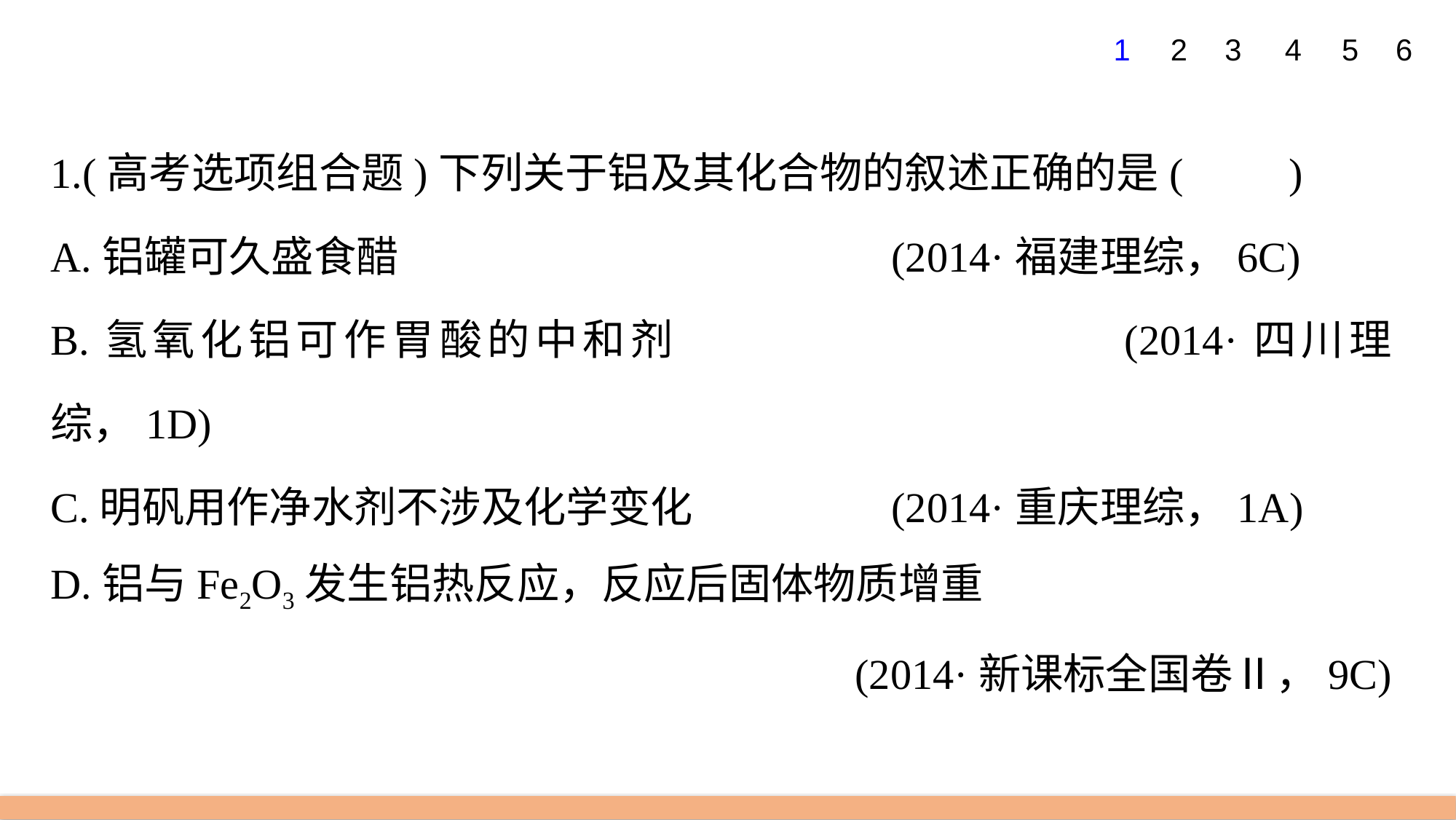

1
2
3
4
5
6
1.(高考选项组合题)下列关于铝及其化合物的叙述正确的是(　　)
A.铝罐可久盛食醋				       (2014·福建理综，6C)
B.氢氧化铝可作胃酸的中和剂			       (2014·四川理综，1D)
C.明矾用作净水剂不涉及化学变化		       (2014·重庆理综，1A)
D.铝与Fe2O3发生铝热反应，反应后固体物质增重
(2014·新课标全国卷Ⅱ，9C)